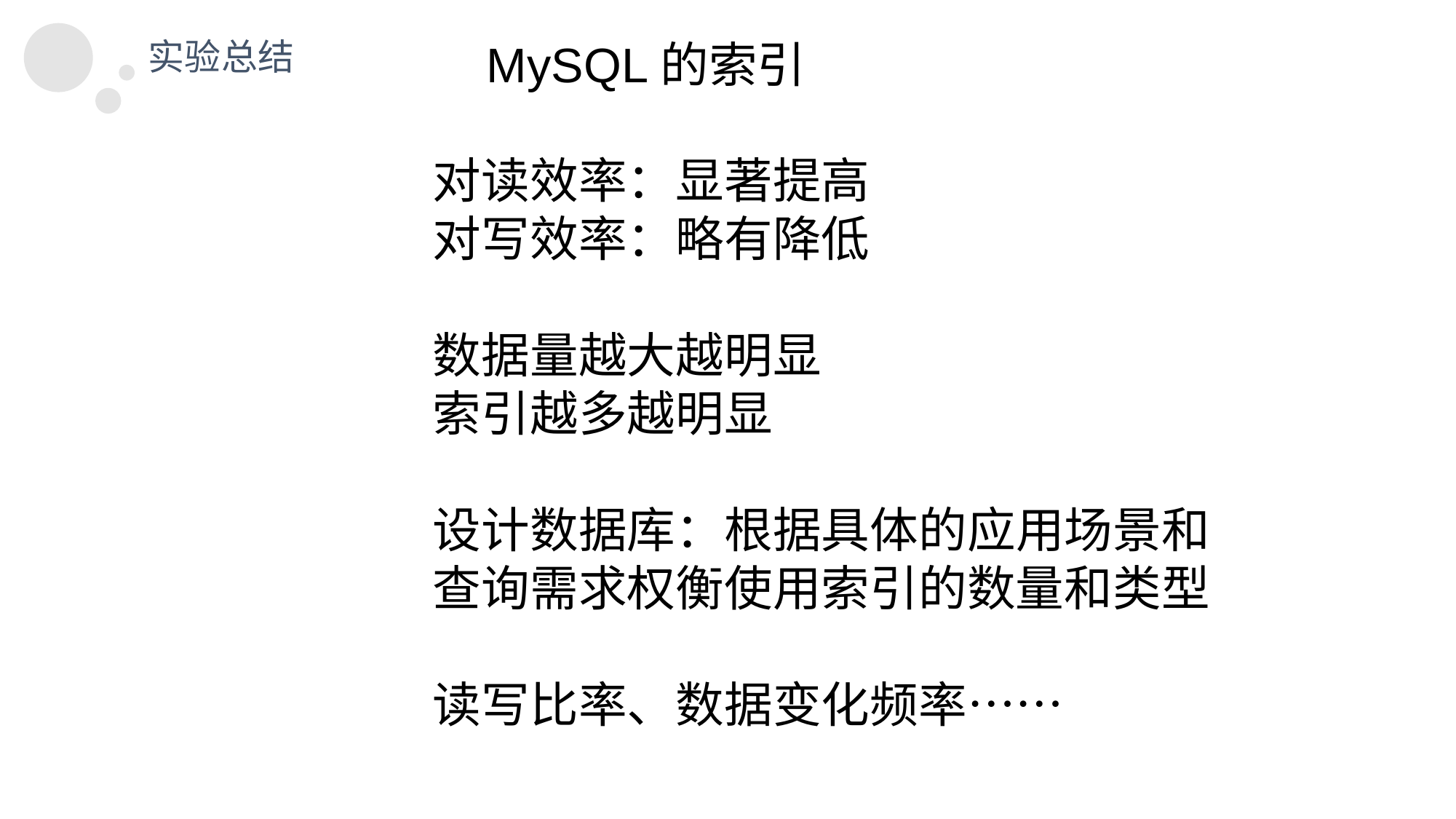

MySQL的索引

对读效率：显著提高
对写效率：略有降低

数据量越大越明显
索引越多越明显

设计数据库：根据具体的应用场景和查询需求权衡使用索引的数量和类型

读写比率、数据变化频率……
实验总结